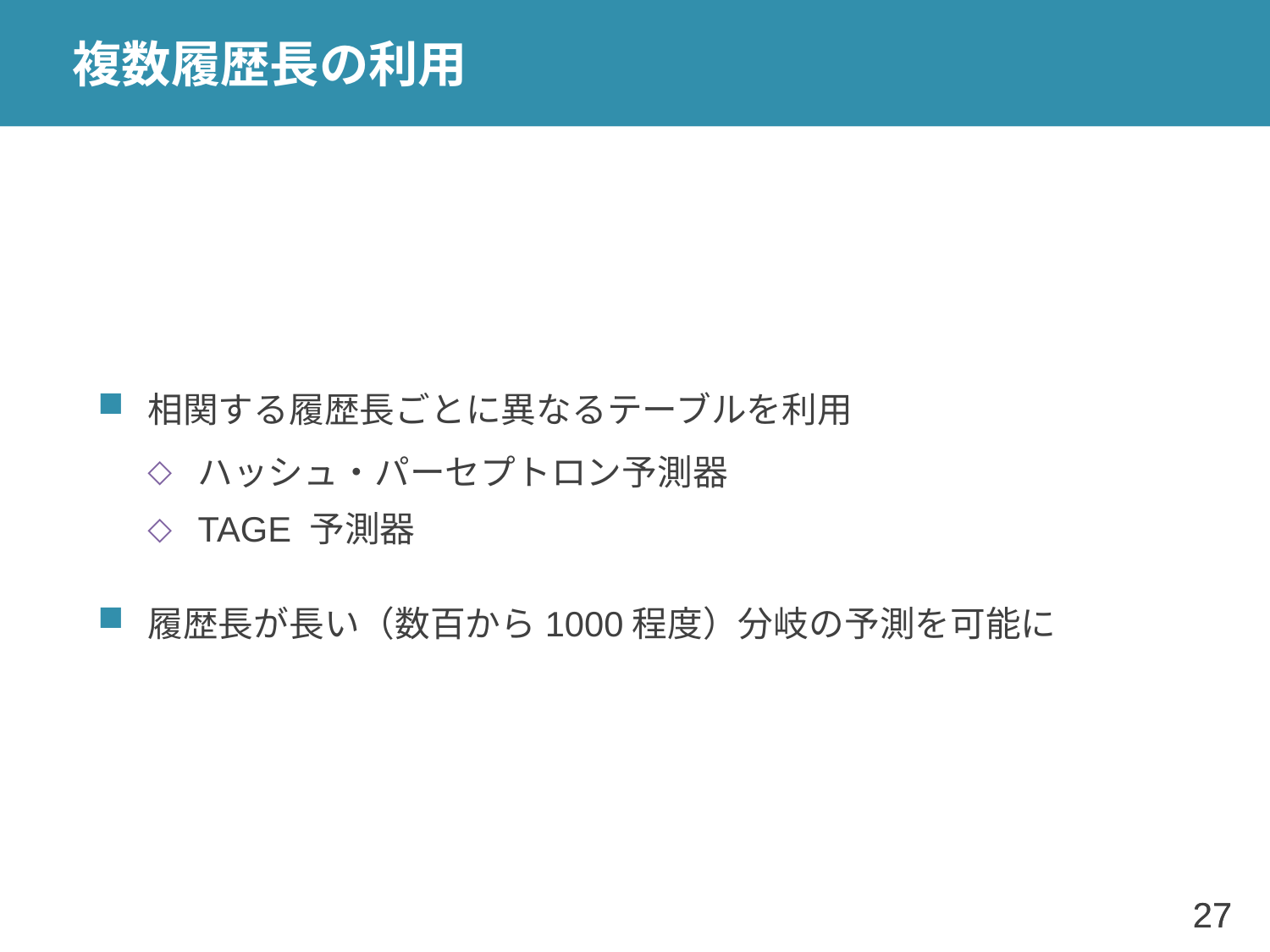

# 複数履歴長の利用
相関する履歴長ごとに異なるテーブルを利用
ハッシュ・パーセプトロン予測器
TAGE 予測器
履歴長が長い（数百から1000程度）分岐の予測を可能に